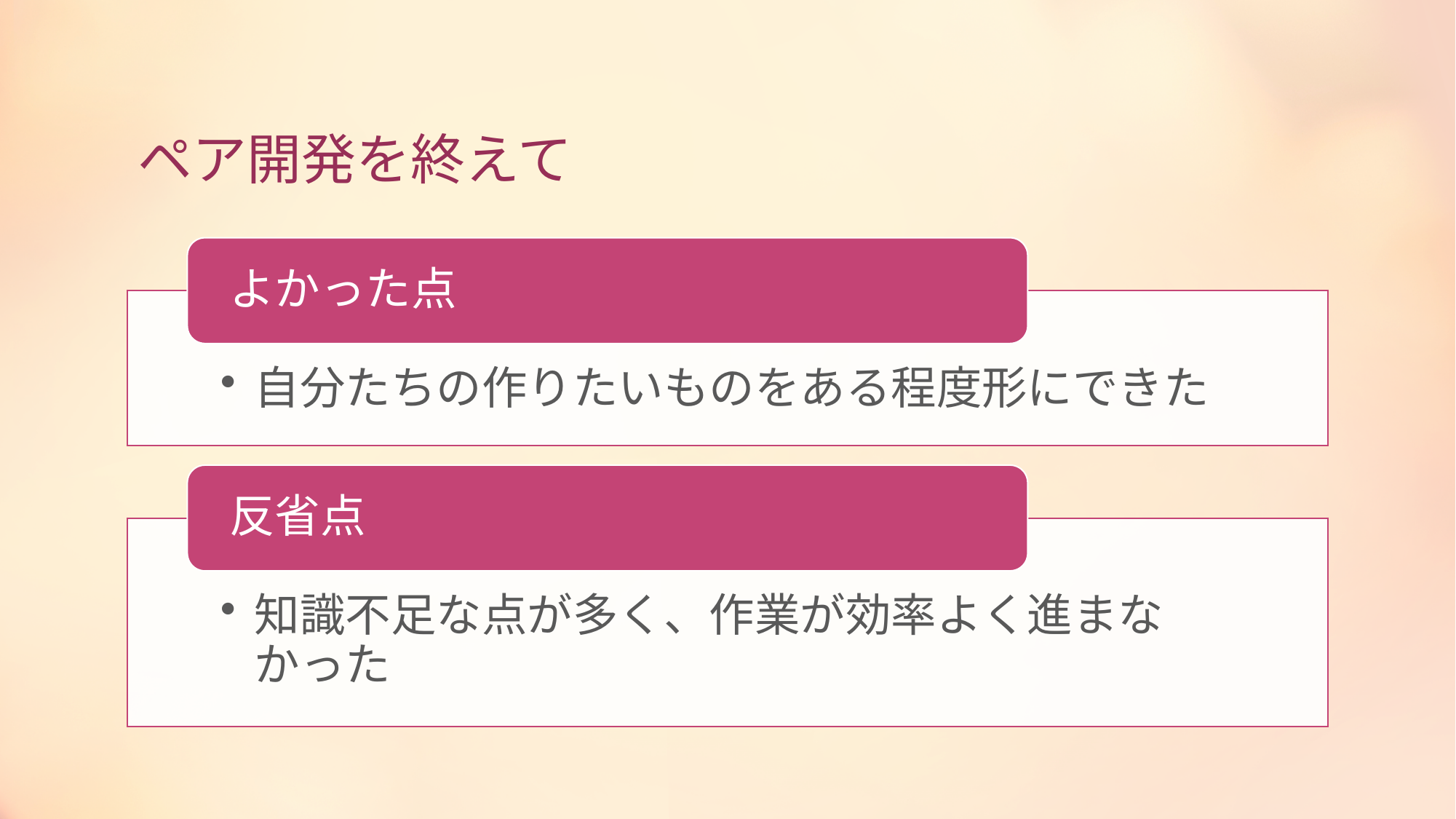

# ペア開発を終えて
自分たちの作りたいものをある程度形にできた
よかった点
知識不足な点が多く、作業が効率よく進まなかった
反省点